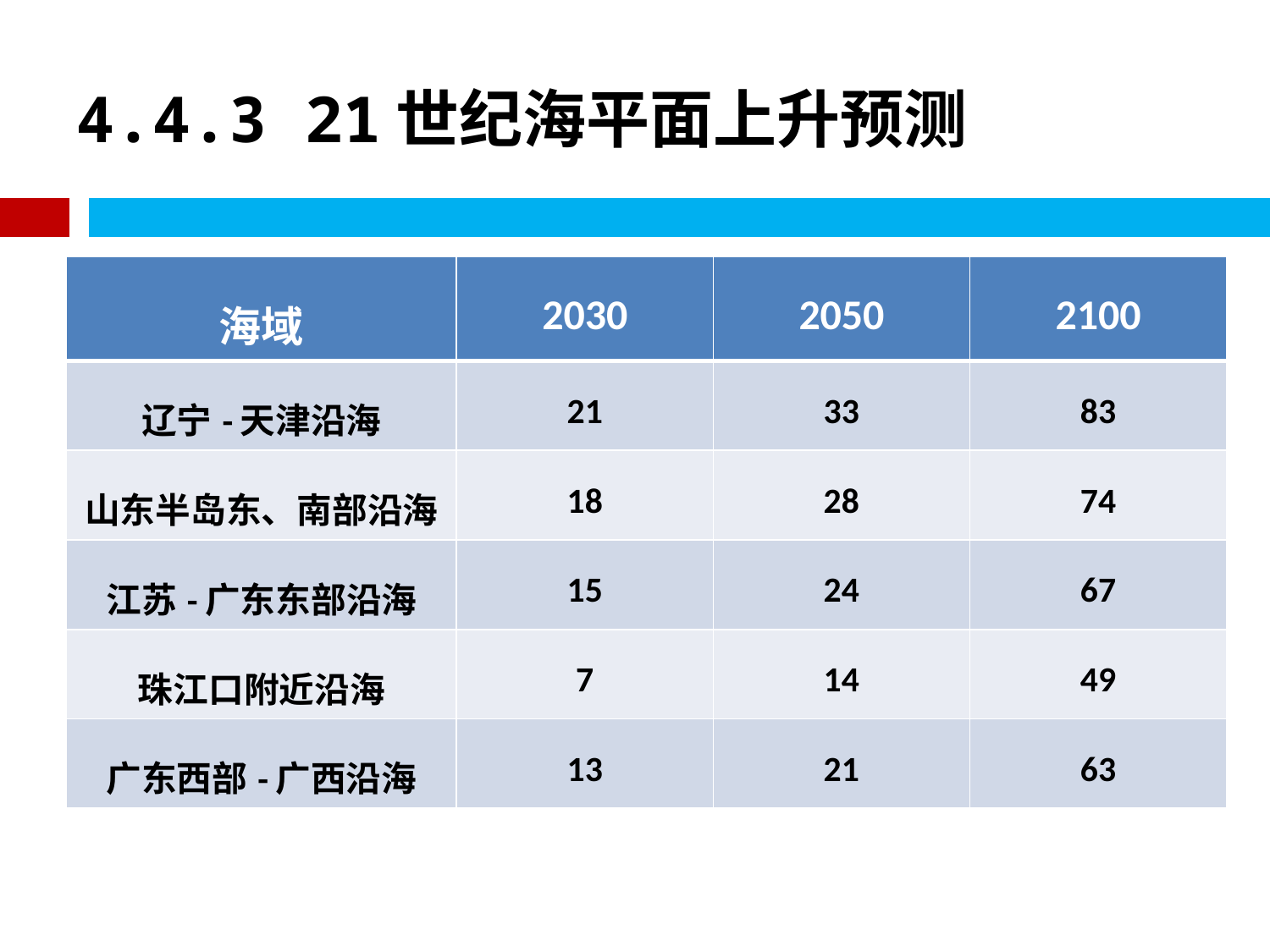

# 4.4.3 21世纪海平面上升预测
| 海域 | 2030 | 2050 | 2100 |
| --- | --- | --- | --- |
| 辽宁-天津沿海 | 21 | 33 | 83 |
| 山东半岛东、南部沿海 | 18 | 28 | 74 |
| 江苏-广东东部沿海 | 15 | 24 | 67 |
| 珠江口附近沿海 | 7 | 14 | 49 |
| 广东西部-广西沿海 | 13 | 21 | 63 |